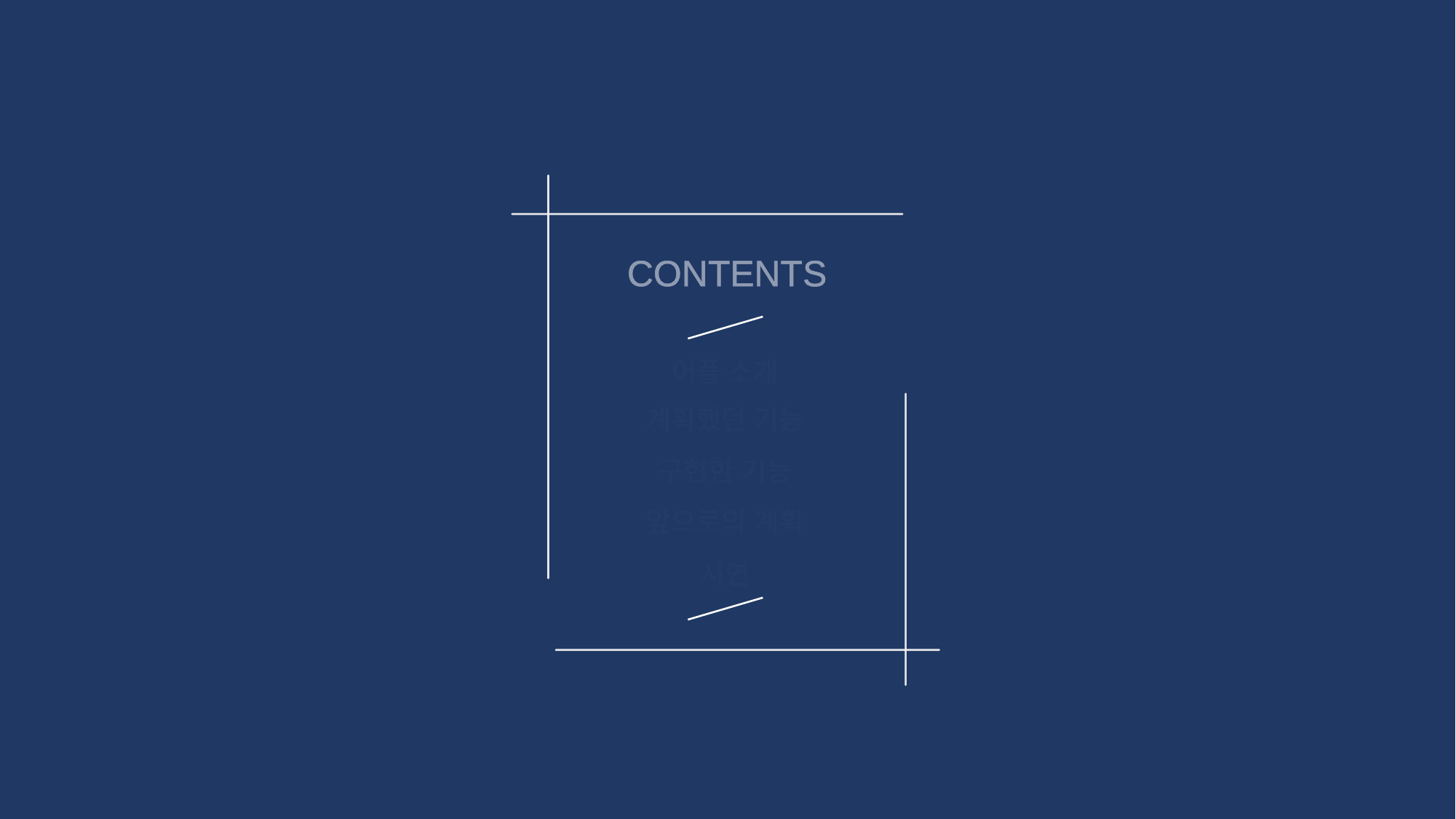

CONTENTS
어플 소개
계획했던 기능
구현한 기능
앞으로의 계획
시연